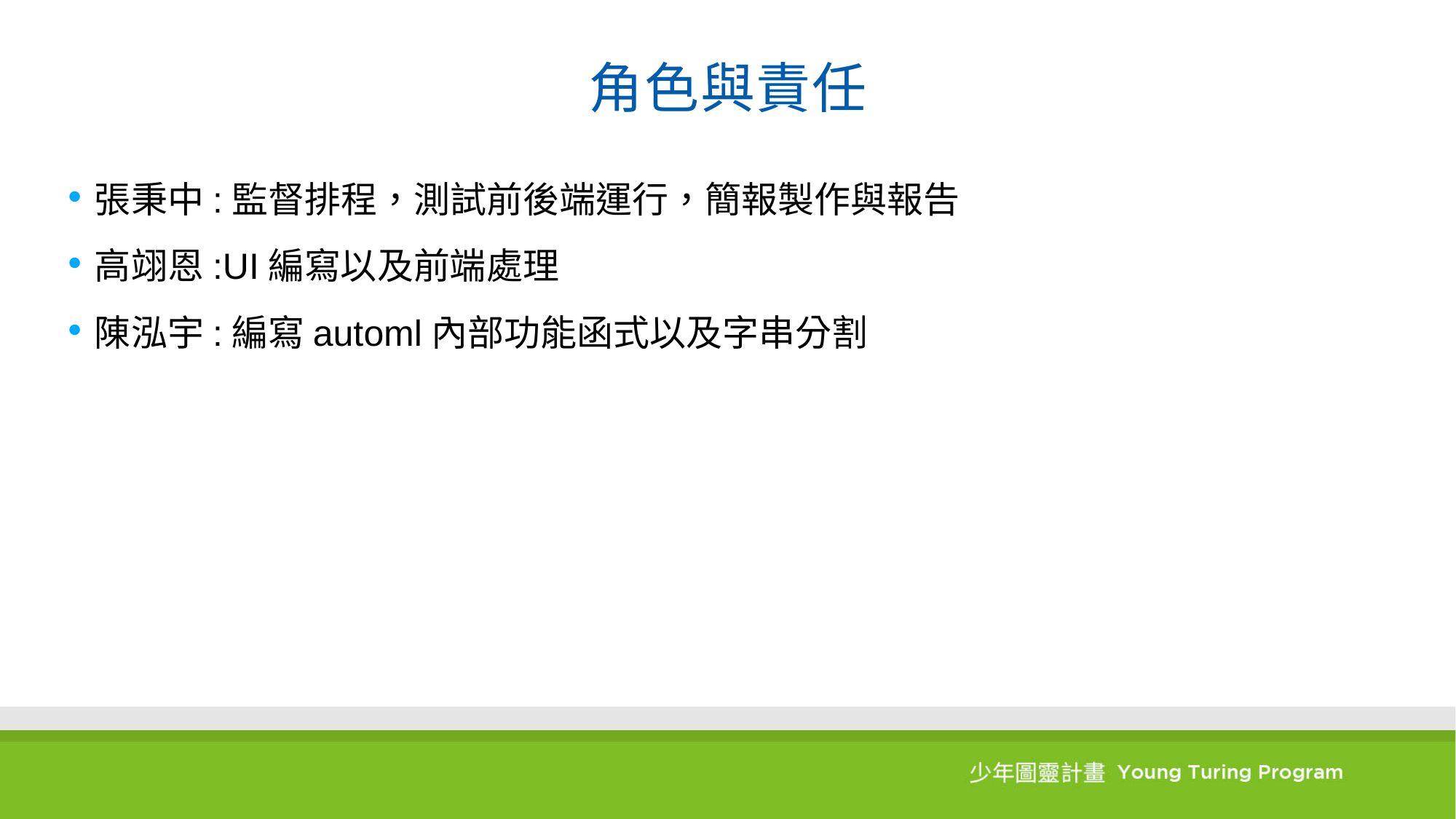

# 角色與責任
張秉中:監督排程，測試前後端運行，簡報製作與報告
高翊恩:UI編寫以及前端處理
陳泓宇:編寫automl內部功能函式以及字串分割